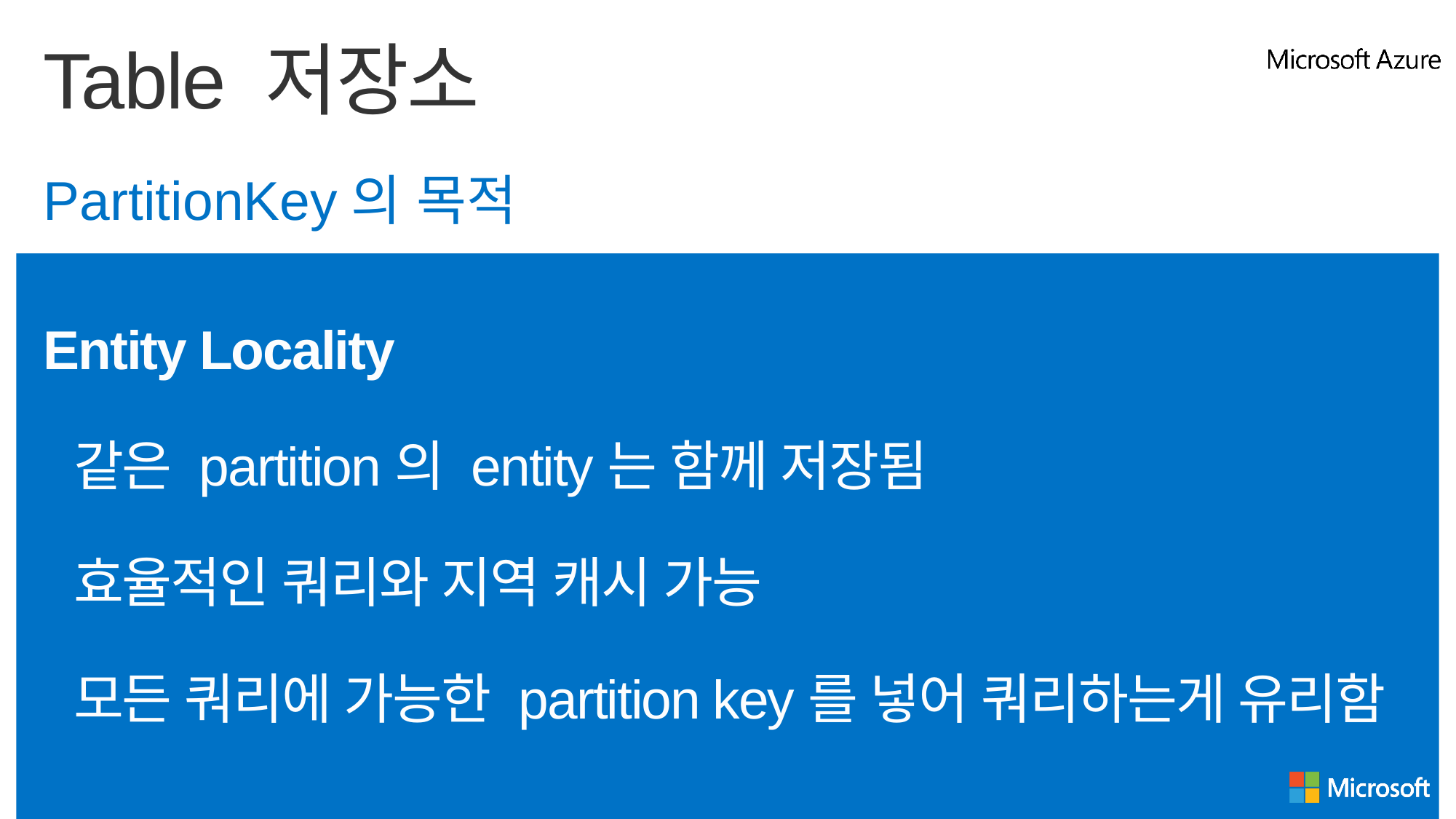

# Table 저장소
PartitionKey의 목적
Entity Locality
같은 partition의 entity는 함께 저장됨
효율적인 쿼리와 지역 캐시 가능
모든 쿼리에 가능한 partition key를 넣어 쿼리하는게 유리함